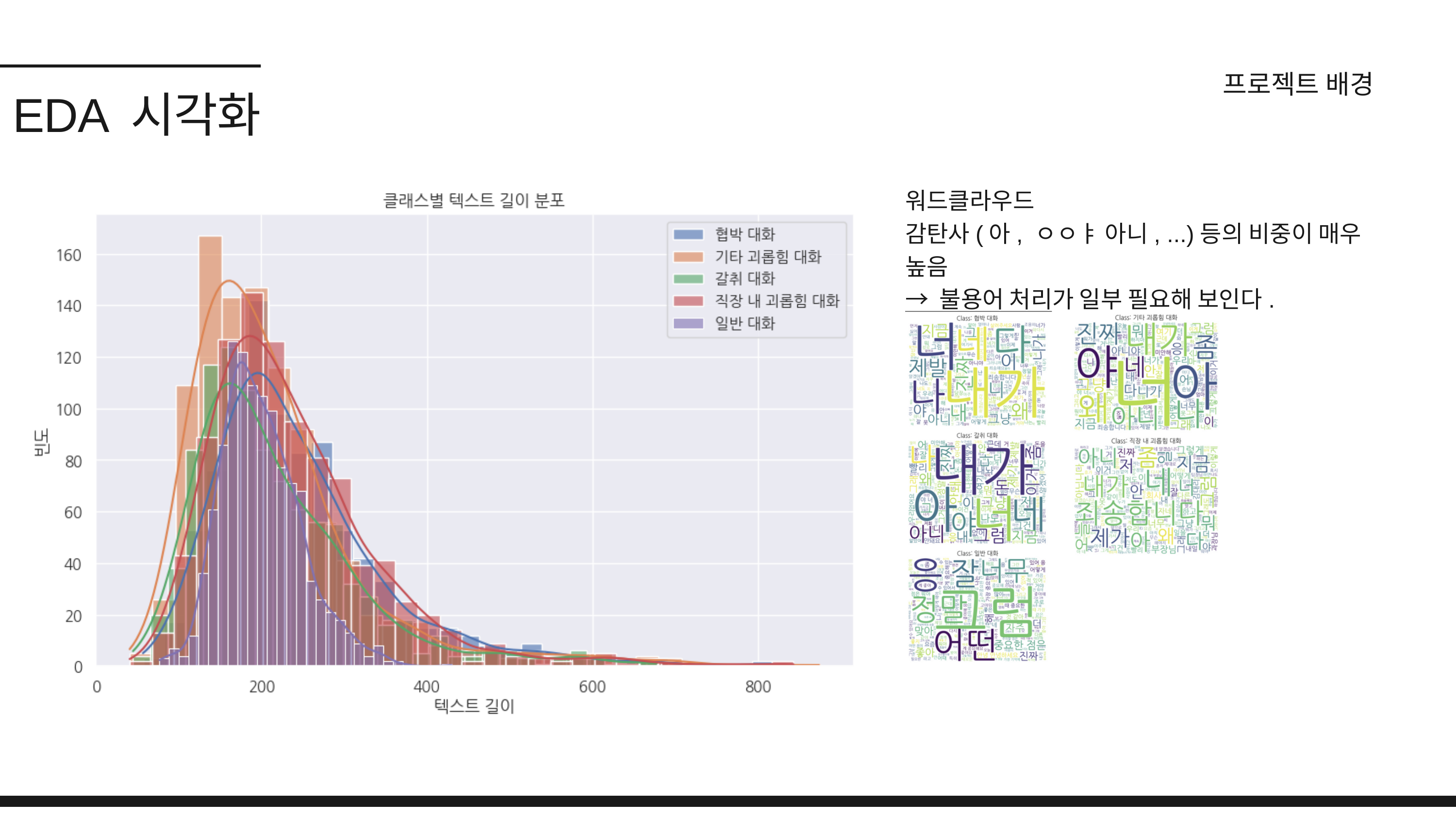

프로젝트 배경

EDA 시각화
워드클라우드
감탄사(아, ㅇㅇㅑ 아니, ...)등의 비중이 매우 높음
→ 불용어 처리가 일부 필요해 보인다.